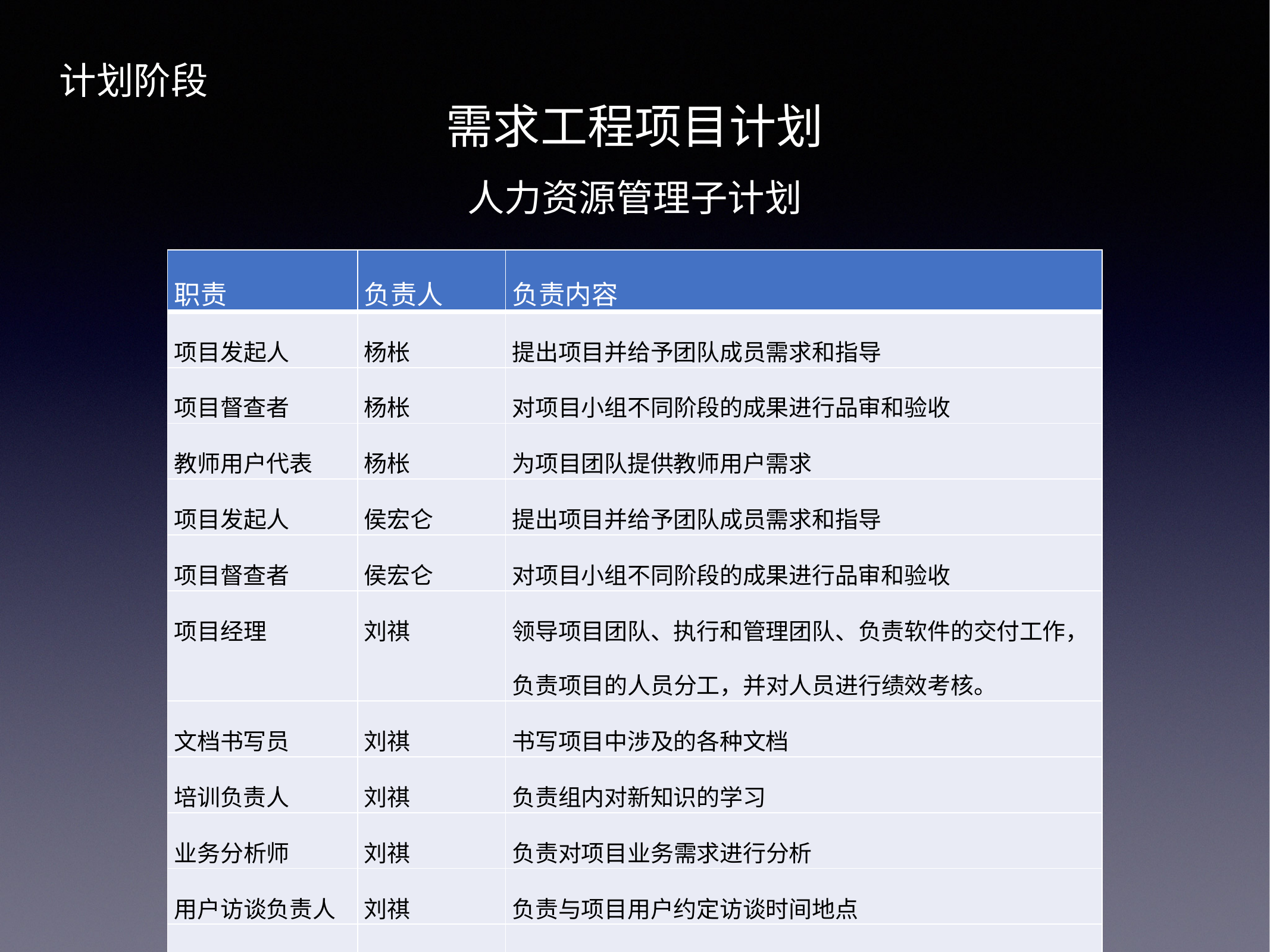

计划阶段
需求工程项目计划
人力资源管理子计划
| 职责 | 负责人 | 负责内容 |
| --- | --- | --- |
| 项目发起人 | 杨枨 | 提出项目并给予团队成员需求和指导 |
| 项目督查者 | 杨枨 | 对项目小组不同阶段的成果进行品审和验收 |
| 教师用户代表 | 杨枨 | 为项目团队提供教师用户需求 |
| 项目发起人 | 侯宏仑 | 提出项目并给予团队成员需求和指导 |
| 项目督查者 | 侯宏仑 | 对项目小组不同阶段的成果进行品审和验收 |
| 项目经理 | 刘祺 | 领导项目团队、执行和管理团队、负责软件的交付工作，负责项目的人员分工，并对人员进行绩效考核。 |
| 文档书写员 | 刘祺 | 书写项目中涉及的各种文档 |
| 培训负责人 | 刘祺 | 负责组内对新知识的学习 |
| 业务分析师 | 刘祺 | 负责对项目业务需求进行分析 |
| 用户访谈负责人 | 刘祺 | 负责与项目用户约定访谈时间地点 |
| UI负责人 | 陈铭阳 | 负责项目的原型开发工作 |
| 文档书写员 | 陈铭阳 | 书写项目中涉及到的各种文档 |
| 配置管理员 | 陈铭阳 | 负责项目配置管理工作，进行版本变更控制 |
| 幻灯片负责人 | 陈铭阳 | 对项目涉及到的各种幻灯片对制作负主要责任 |
人员分工表